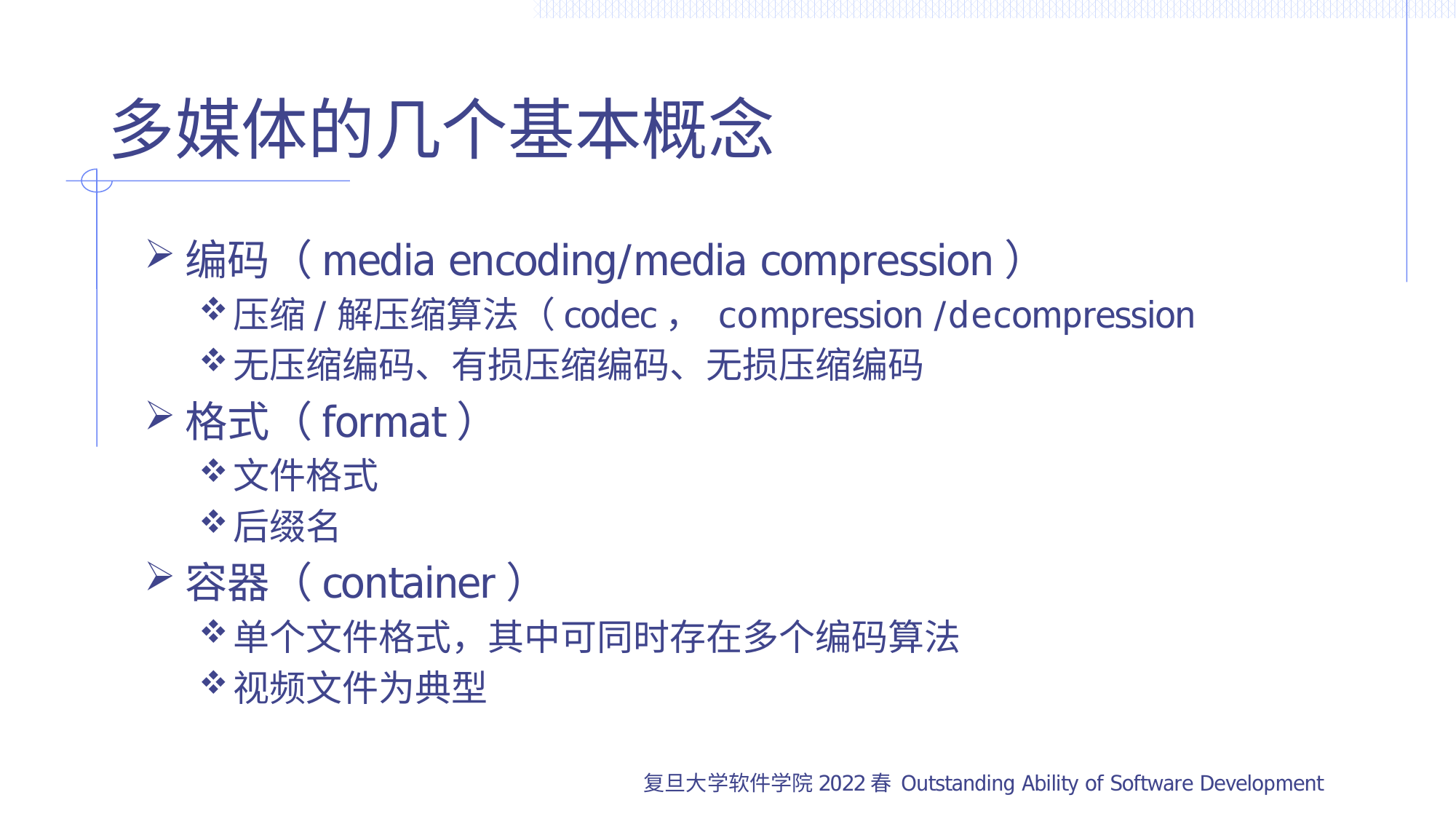

# 多媒体的几个基本概念
编码（media encoding/media compression）
压缩/解压缩算法（codec， compression /decompression
无压缩编码、有损压缩编码、无损压缩编码
格式（format）
文件格式
后缀名
容器（container）
单个文件格式，其中可同时存在多个编码算法
视频文件为典型